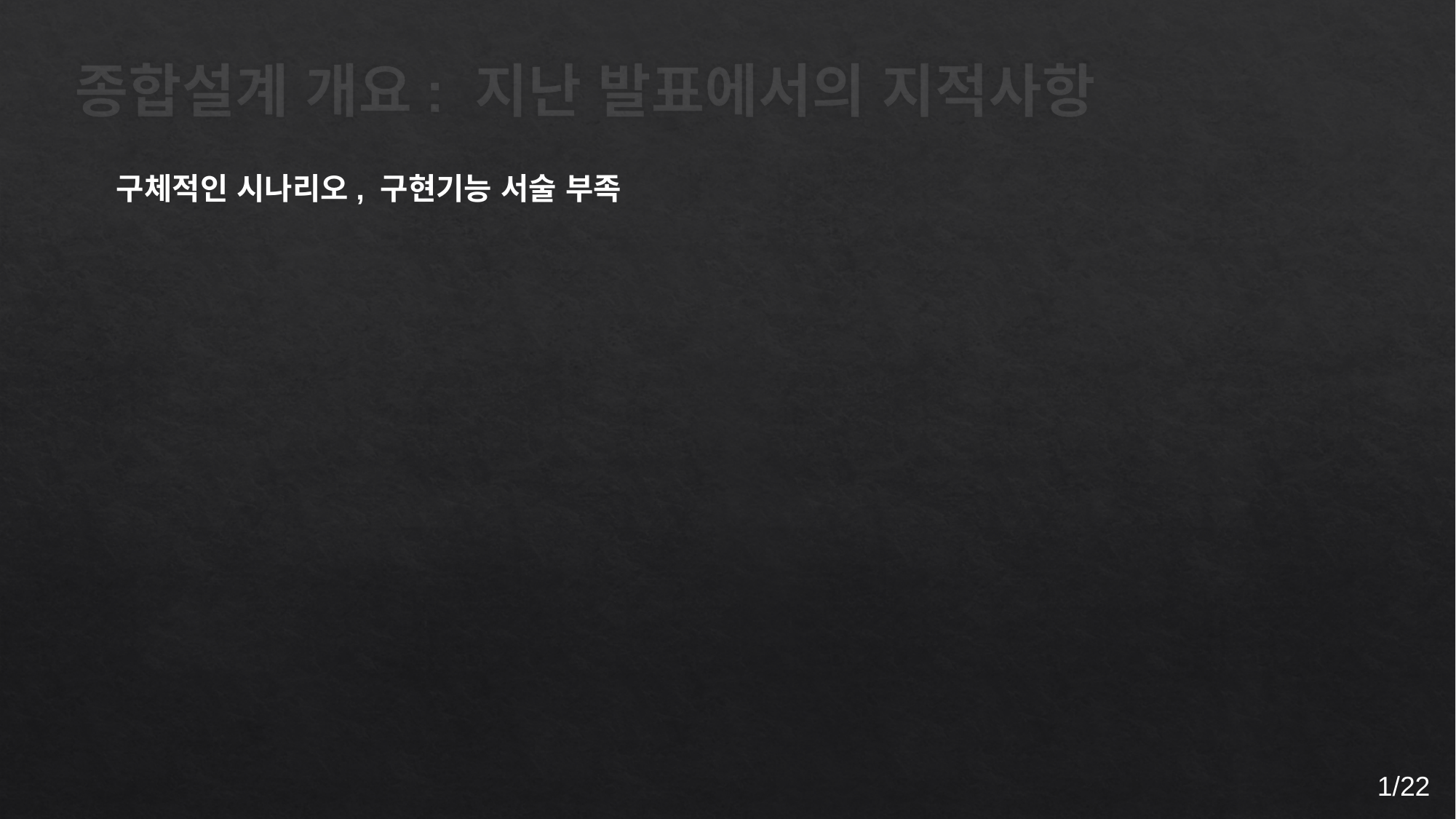

# 종합설계 개요: 지난 발표에서의 지적사항
     구체적인 시나리오, 구현기능 서술 부족

1/22